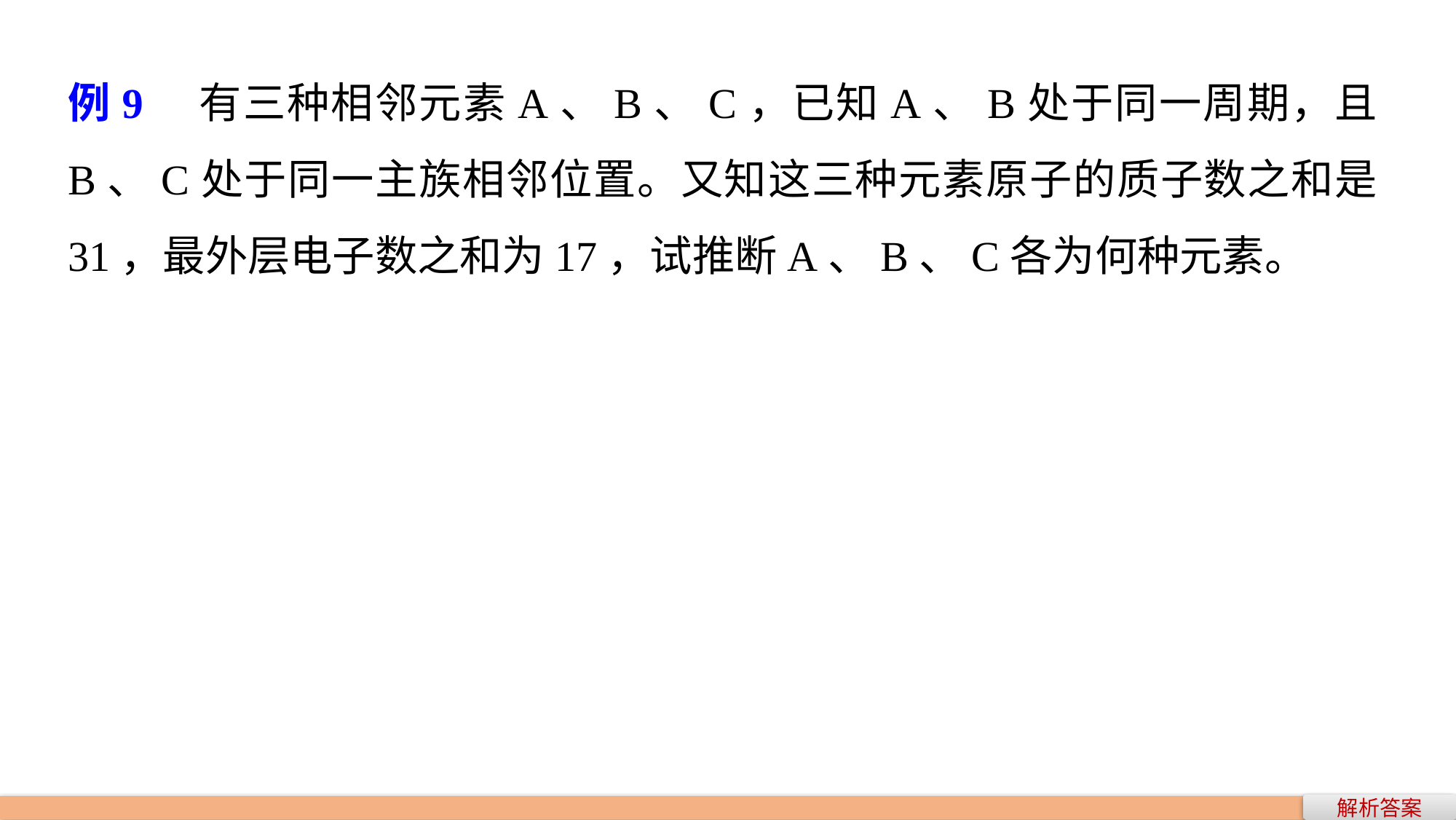

例9　有三种相邻元素A、B、C，已知A、B处于同一周期，且B、C处于同一主族相邻位置。又知这三种元素原子的质子数之和是31，最外层电子数之和为17，试推断A、B、C各为何种元素。
解析答案